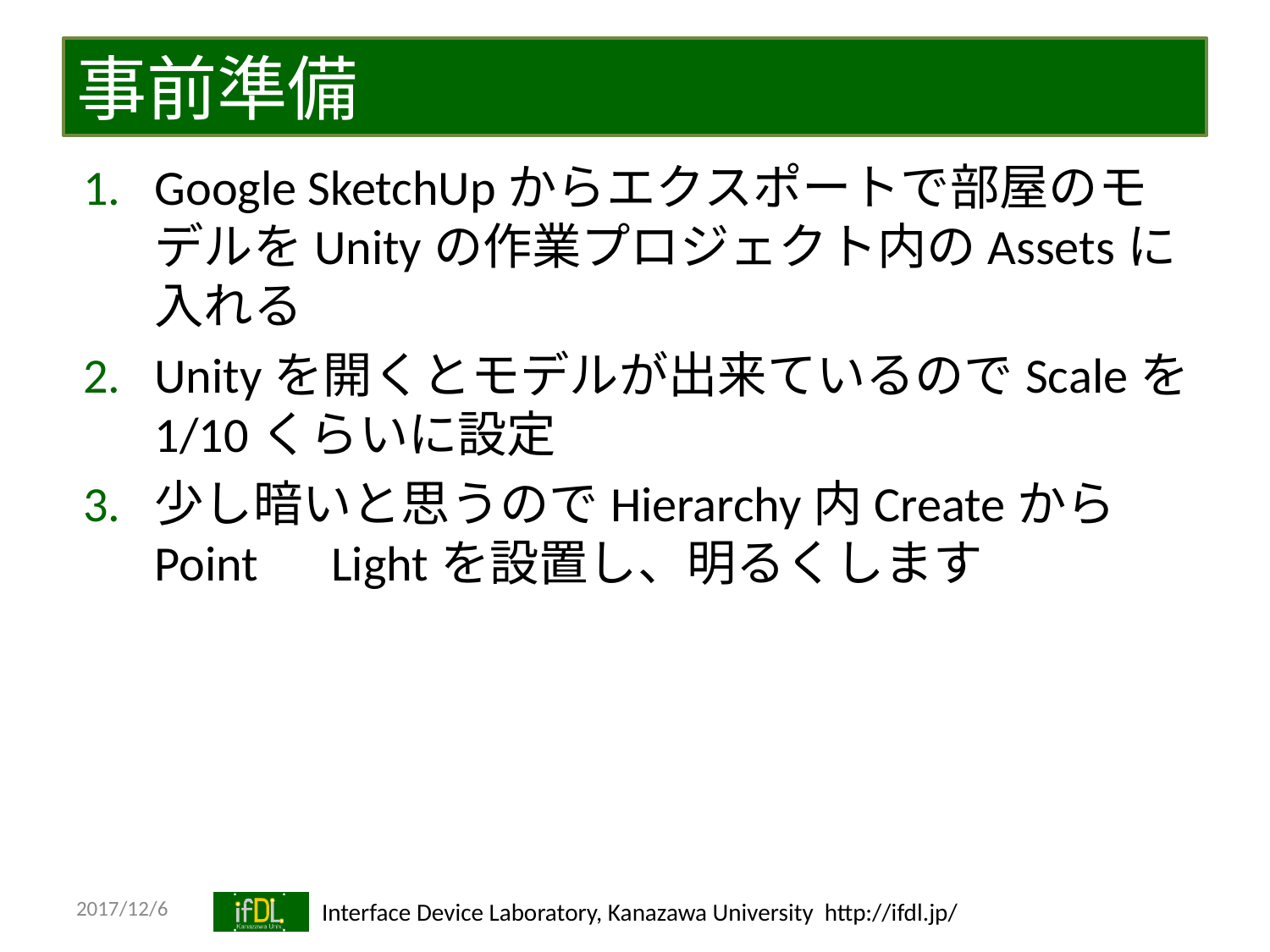

# 事前準備
Google SketchUpからエクスポートで部屋のモデルをUnityの作業プロジェクト内のAssetsに入れる
Unityを開くとモデルが出来ているのでScaleを1/10くらいに設定
少し暗いと思うのでHierarchy内CreateからPoint　Lightを設置し、明るくします